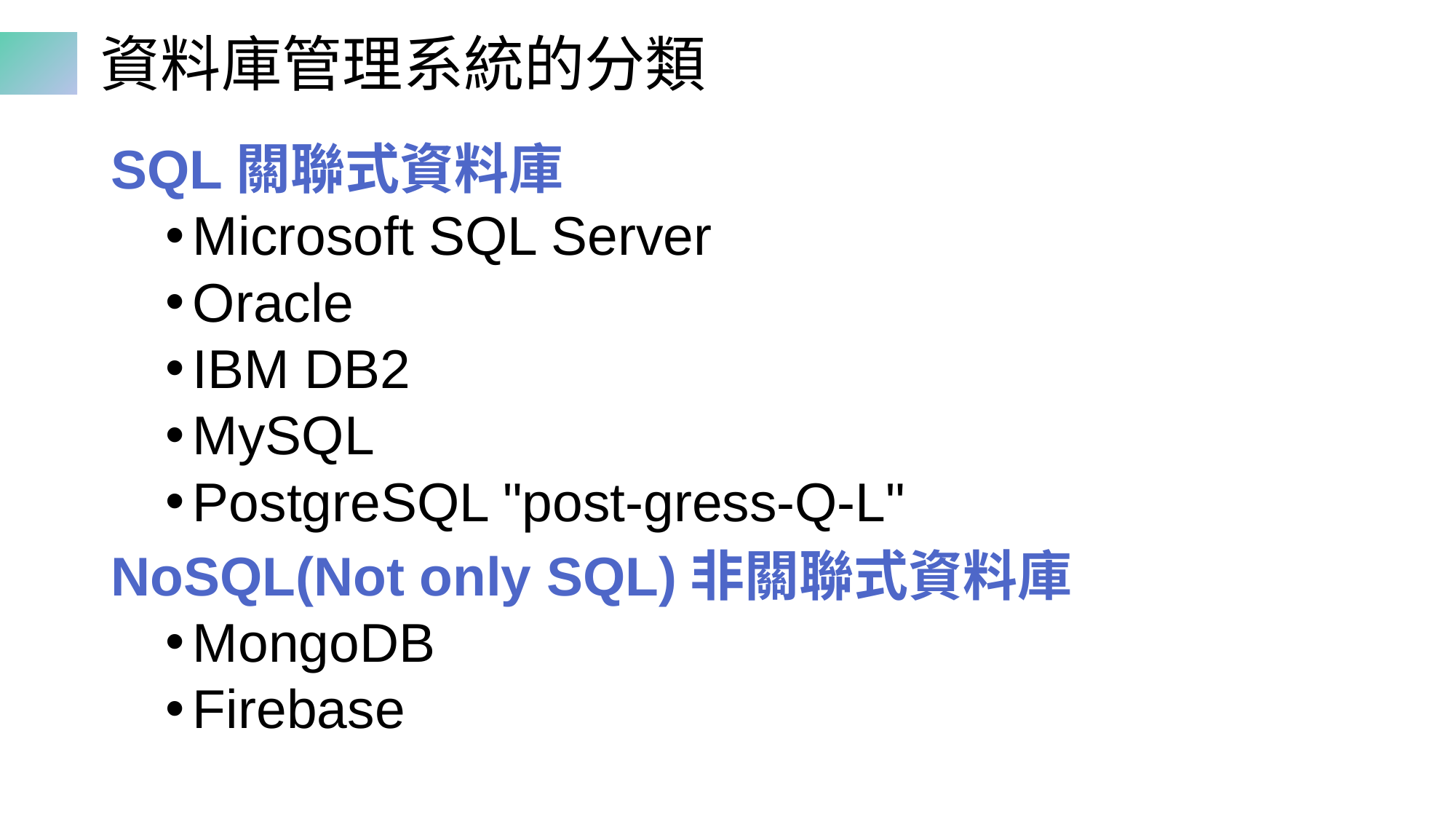

# 資料庫管理系統的分類
SQL關聯式資料庫
Microsoft SQL Server
Oracle
IBM DB2
MySQL
PostgreSQL "post-gress-Q-L"
NoSQL(Not only SQL)非關聯式資料庫
MongoDB
Firebase